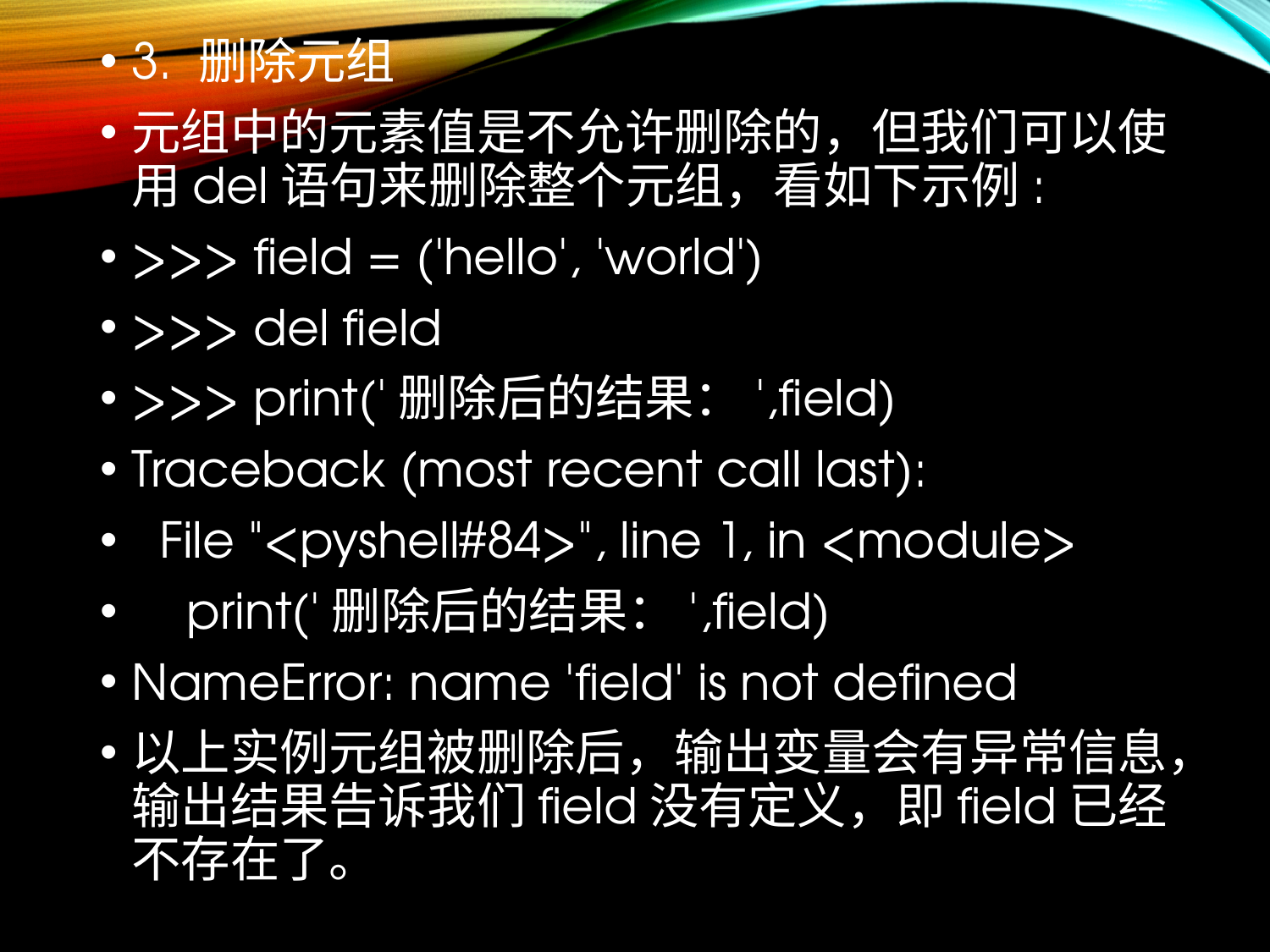

3. 删除元组
元组中的元素值是不允许删除的，但我们可以使用del语句来删除整个元组，看如下示例:
>>> field = ('hello', 'world')
>>> del field
>>> print('删除后的结果：',field)
Traceback (most recent call last):
  File "<pyshell#84>", line 1, in <module>
    print('删除后的结果：',field)
NameError: name 'field' is not defined
以上实例元组被删除后，输出变量会有异常信息，输出结果告诉我们field没有定义，即field已经不存在了。